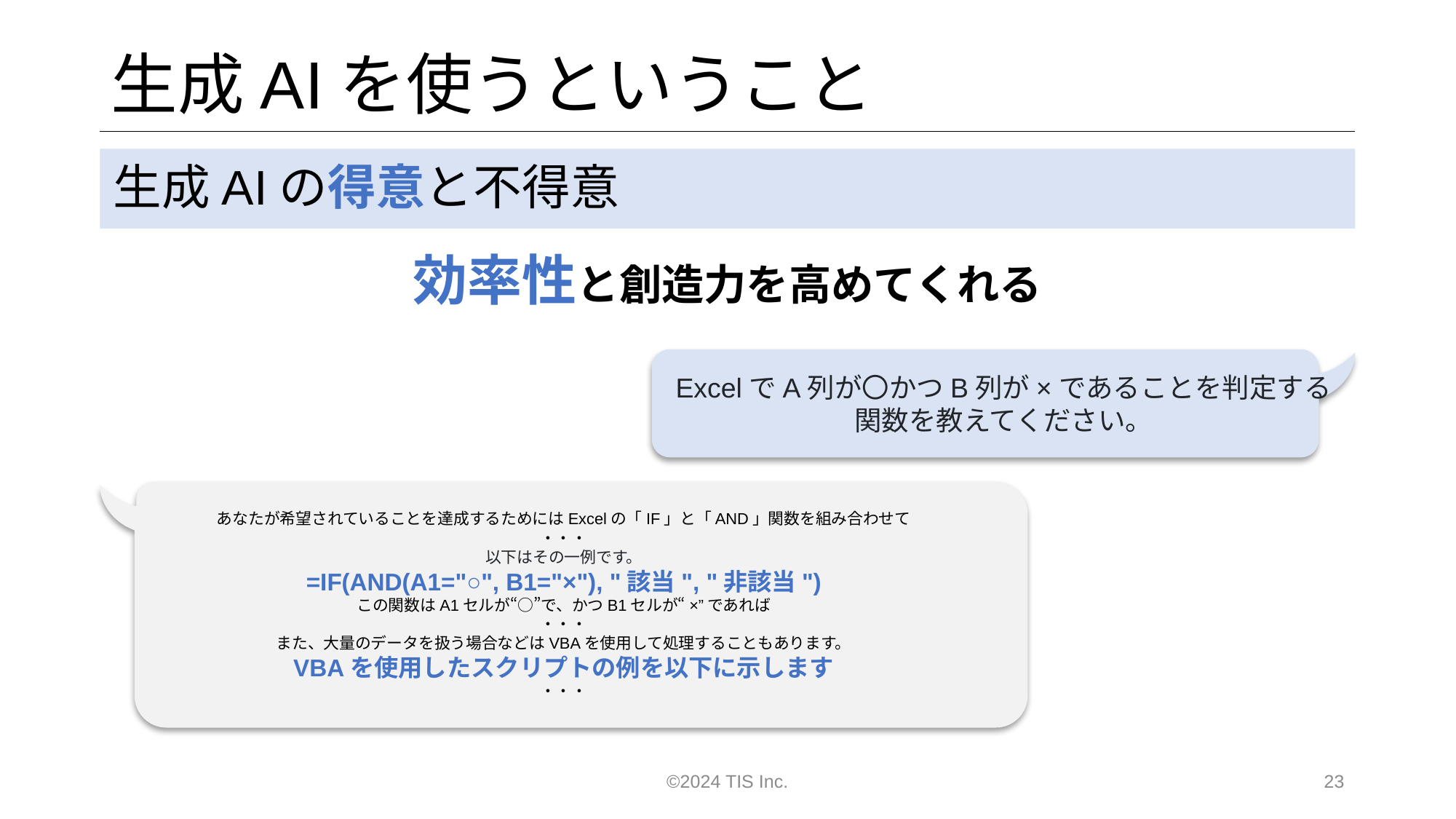

# 生成AIを使うということ
生成AIの得意と不得意
効率性と創造力を高めてくれる
ExcelでA列が〇かつB列が×であることを判定する
関数を教えてください。
あなたが希望されていることを達成するためにはExcelの「IF」と「AND」関数を組み合わせて
・・・
以下はその一例です。
=IF(AND(A1="○", B1="×"), "該当", "非該当")
この関数はA1セルが“○”で、かつB1セルが“×”であれば
・・・
また、大量のデータを扱う場合などはVBAを使用して処理することもあります。
VBAを使用したスクリプトの例を以下に示します
・・・
©2024 TIS Inc.
23